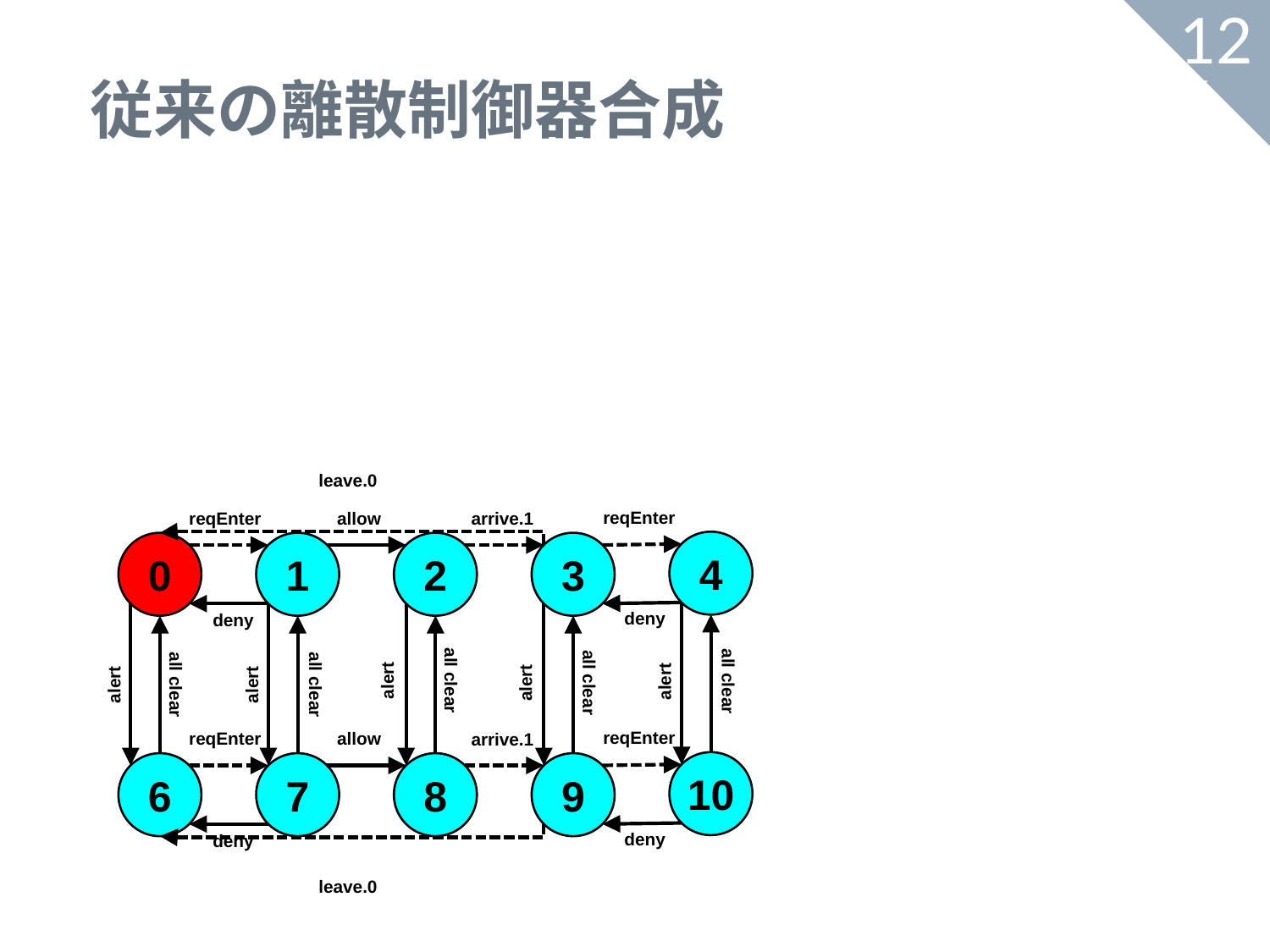

# 従来の離散制御器合成
126

leave.0
reqEnter
reqEnter
allow
arrive.1
4
0
1
2
3
deny
deny
alert
alert
alert
alert
alert
all clear
all clear
all clear
all clear
all clear
reqEnter
reqEnter
allow
arrive.1
10
6
7
8
9
deny
deny
leave.0